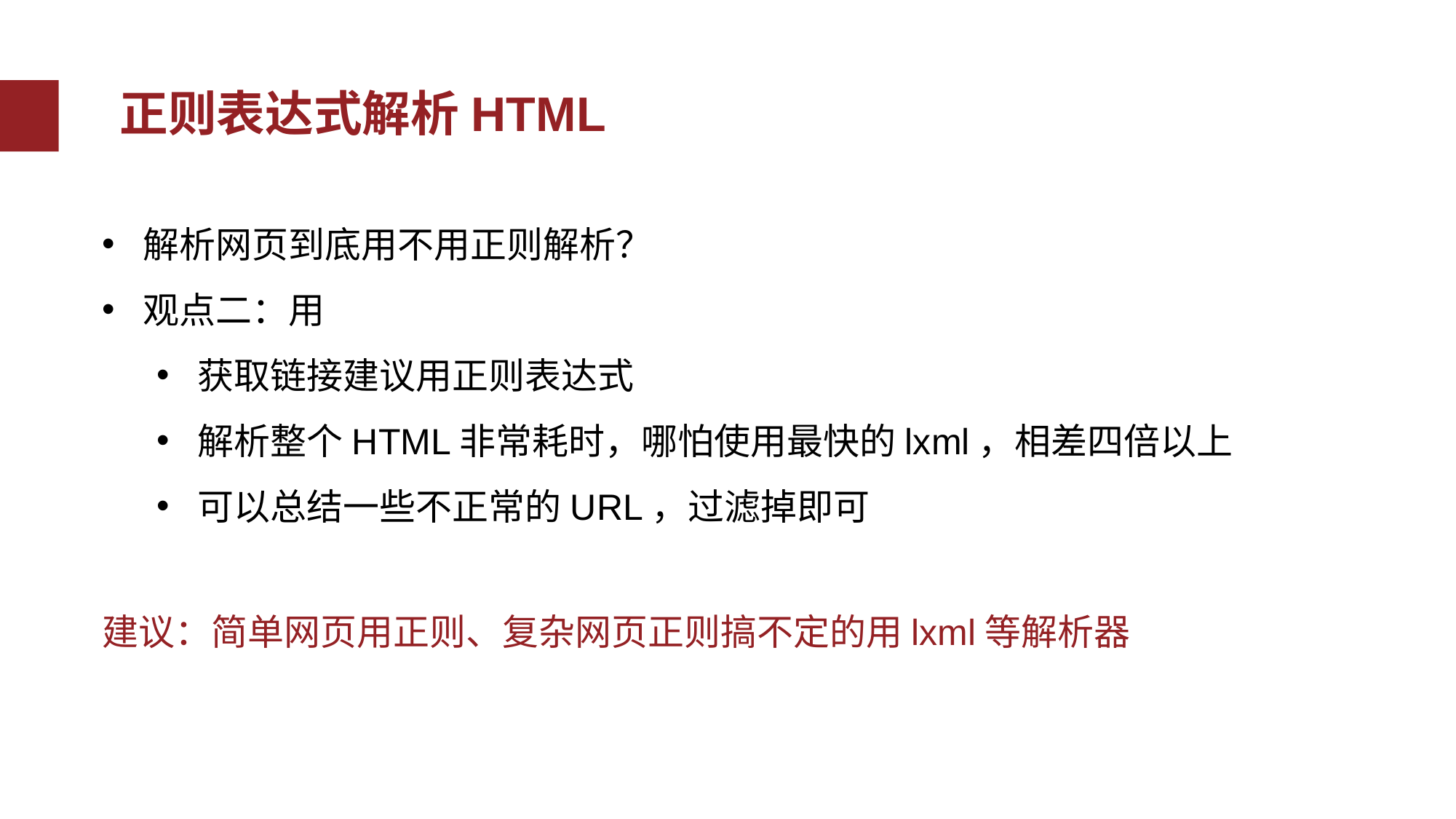

正则表达式解析HTML

错误类型
解析网页到底用不用正则解析？
观点二：用
获取链接建议用正则表达式
解析整个HTML非常耗时，哪怕使用最快的lxml，相差四倍以上
可以总结一些不正常的URL，过滤掉即可

建议：简单网页用正则、复杂网页正则搞不定的用lxml等解析器